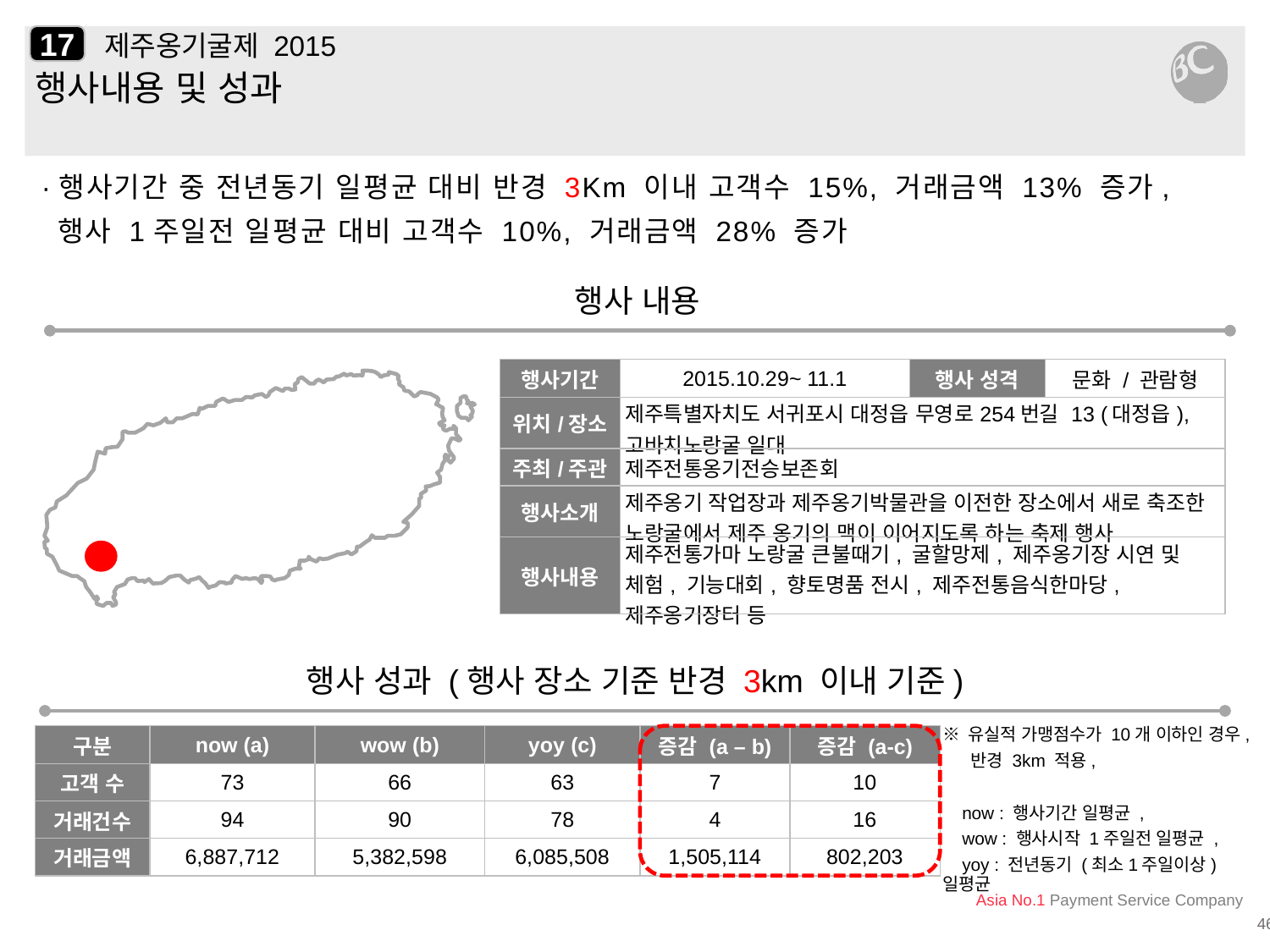

17
# 제주옹기굴제 2015
행사내용 및 성과
·행사기간 중 전년동기 일평균 대비 반경 3Km 이내 고객수 15%, 거래금액 13% 증가,
 행사 1주일전 일평균 대비 고객수 10%, 거래금액 28% 증가
행사 내용
| 행사기간 | 2015.10.29~ 11.1 | 행사 성격 | 문화 / 관람형 |
| --- | --- | --- | --- |
| 위치/장소 | 제주특별자치도 서귀포시 대정읍 무영로254번길 13 (대정읍), 고바치노랑굴 일대 |  |  |
| 주최/주관 | 제주전통옹기전승보존회 |  |  |
| 행사소개 | 제주옹기 작업장과 제주옹기박물관을 이전한 장소에서 새로 축조한 노랑굴에서 제주 옹기의 맥이 이어지도록 하는 축제 행사 |  |  |
| 행사내용 | 제주전통가마 노랑굴 큰불때기, 굴할망제, 제주옹기장 시연 및 체험, 기능대회, 향토명품 전시, 제주전통음식한마당, 제주옹기장터 등 |  |  |

행사 성과 (행사 장소 기준 반경 3km 이내 기준)
| 구분 | now (a) | wow (b) | yoy (c) | 증감 (a – b) | 증감 (a-c) |
| --- | --- | --- | --- | --- | --- |
| 고객 수 | 73 | 66 | 63 | 7 | 10 |
| 거래건수 | 94 | 90 | 78 | 4 | 16 |
| 거래금액 | 6,887,712 | 5,382,598 | 6,085,508 | 1,505,114 | 802,203 |

※ 유실적 가맹점수가 10개 이하인 경우,
     반경 3km 적용,

    now : 행사기간 일평균 ,
    wow : 행사시작 1주일전 일평균 ,
    yoy : 전년동기 (최소1주일이상) 일평균